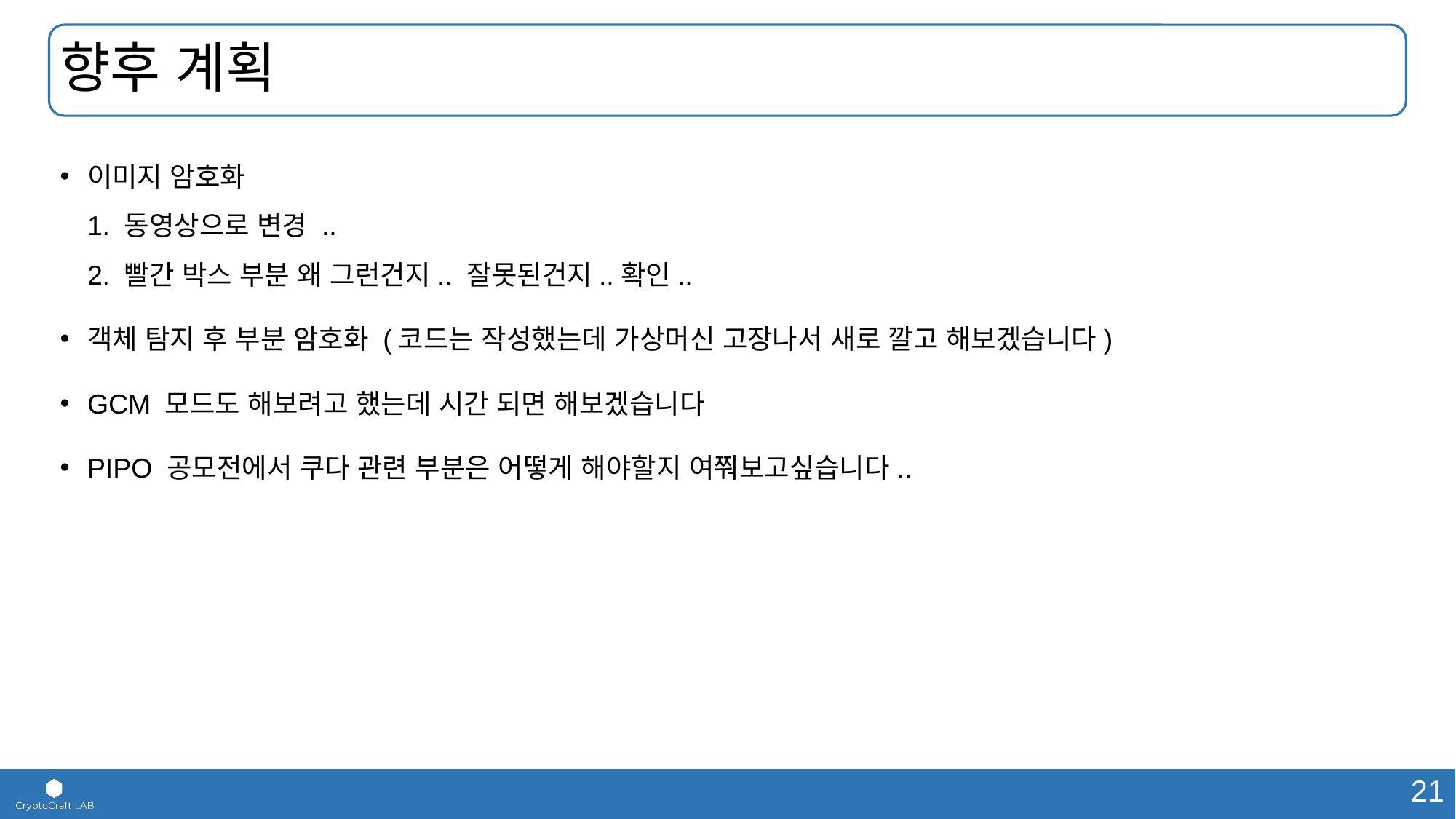

# 향후 계획
이미지 암호화
1. 동영상으로 변경 ..
2. 빨간 박스 부분 왜 그런건지.. 잘못된건지..확인..
객체 탐지 후 부분 암호화 (코드는 작성했는데 가상머신 고장나서 새로 깔고 해보겠습니다)
GCM 모드도 해보려고 했는데 시간 되면 해보겠습니다
PIPO 공모전에서 쿠다 관련 부분은 어떻게 해야할지 여쭤보고싶습니다..